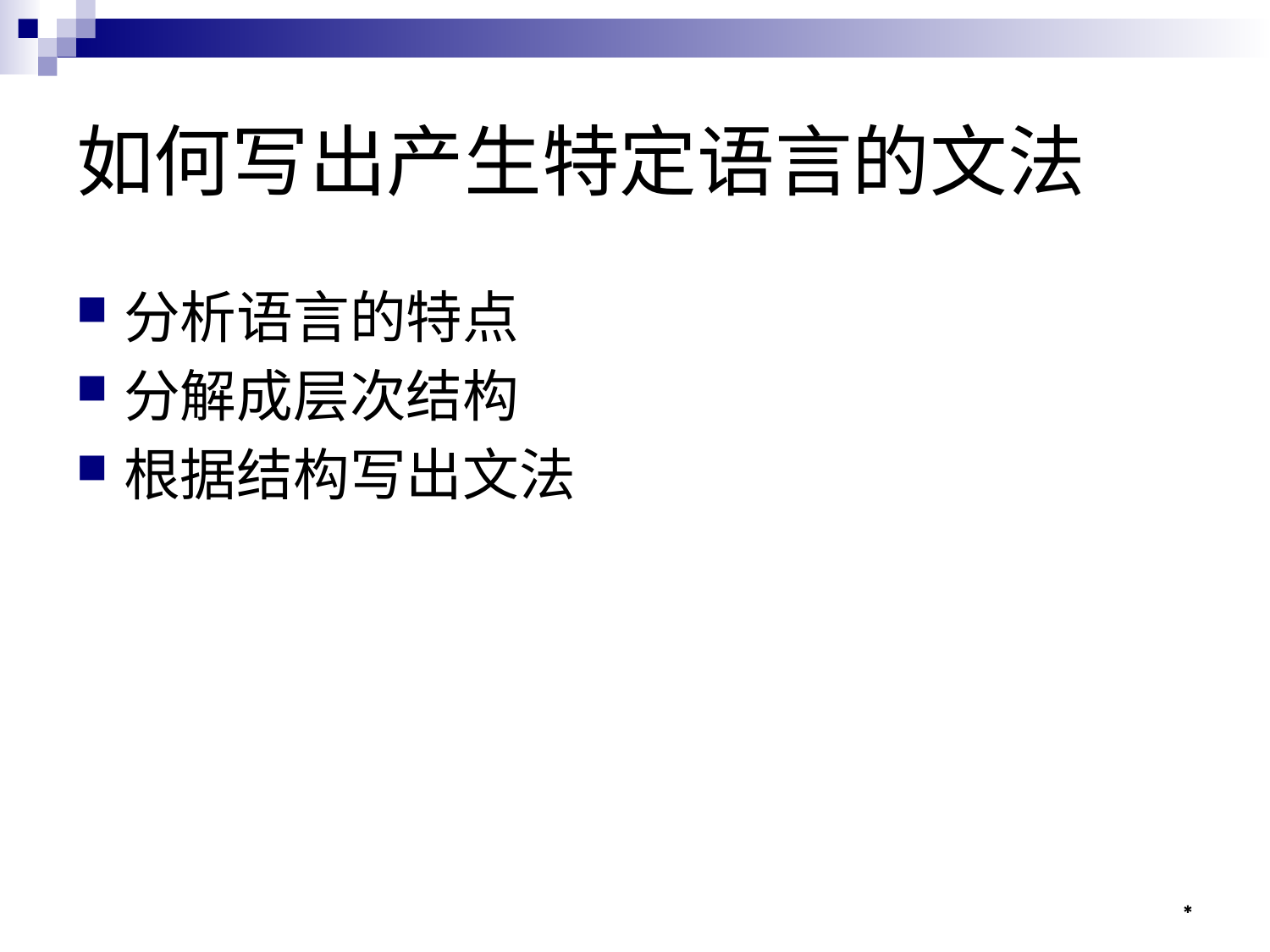

# 如何写出产生特定语言的文法
分析语言的特点
分解成层次结构
根据结构写出文法
*